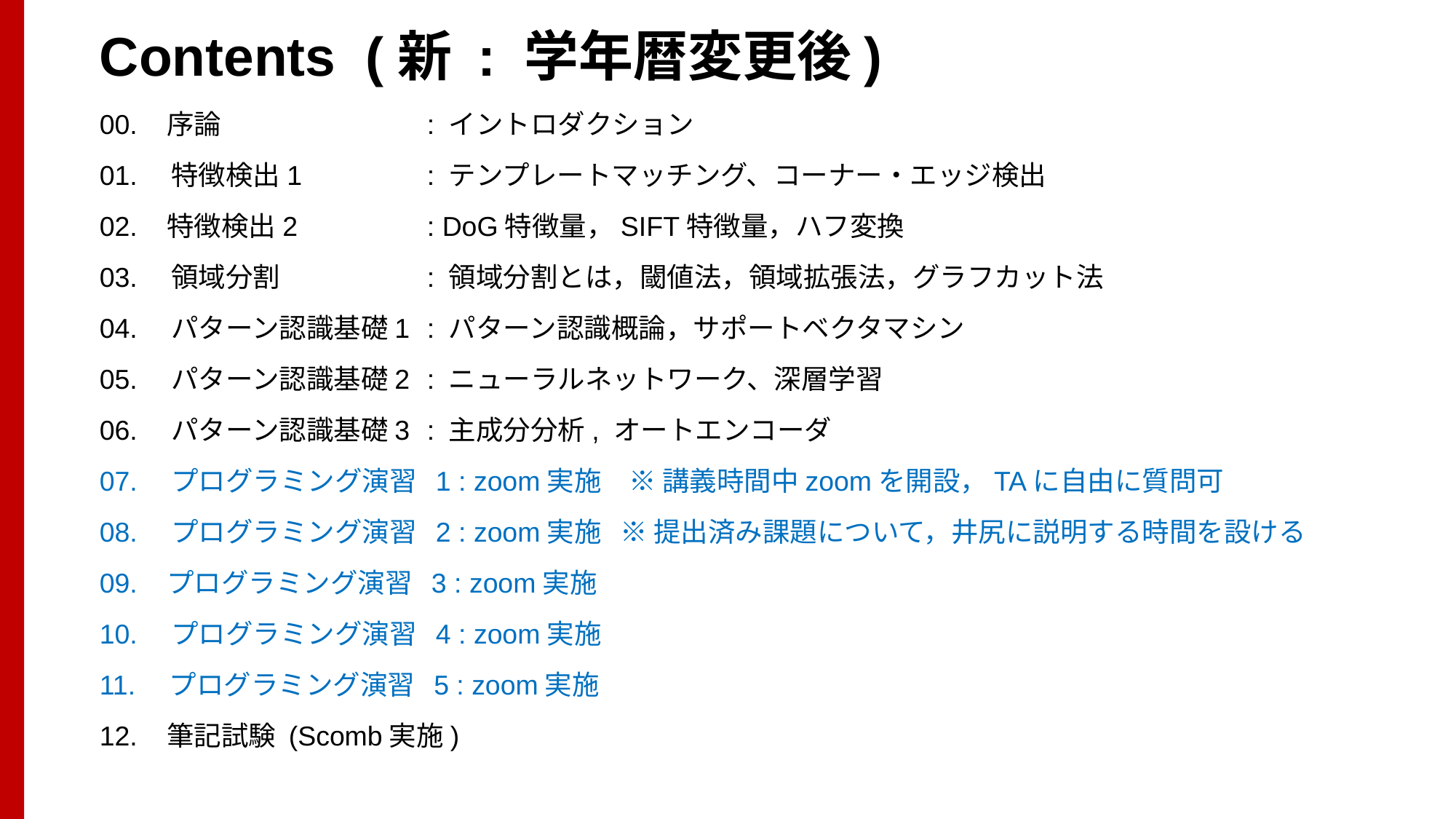

# Contents  (新 : 学年暦変更後)
00.   序論	  	: イントロダクション
01.　特徴検出1 		: テンプレートマッチング、コーナー・エッジ検出
02.   特徴検出2 		: DoG特徴量，SIFT特徴量，ハフ変換
03.　領域分割		: 領域分割とは，閾値法，領域拡張法，グラフカット法
04.　パターン認識基礎1	: パターン認識概論，サポートベクタマシン
05.　パターン認識基礎2	: ニューラルネットワーク、深層学習
06.　パターン認識基礎3	: 主成分分析, オートエンコーダ
07.　プログラミング演習  1 : zoom実施　※ 講義時間中zoomを開設，TAに自由に質問可
08.　プログラミング演習  2 : zoom実施   ※ 提出済み課題について，井尻に説明する時間を設ける
09.   プログラミング演習  3 : zoom実施
10.　プログラミング演習  4 : zoom実施
11.　プログラミング演習  5 : zoom実施
12.   筆記試験 (Scomb実施)